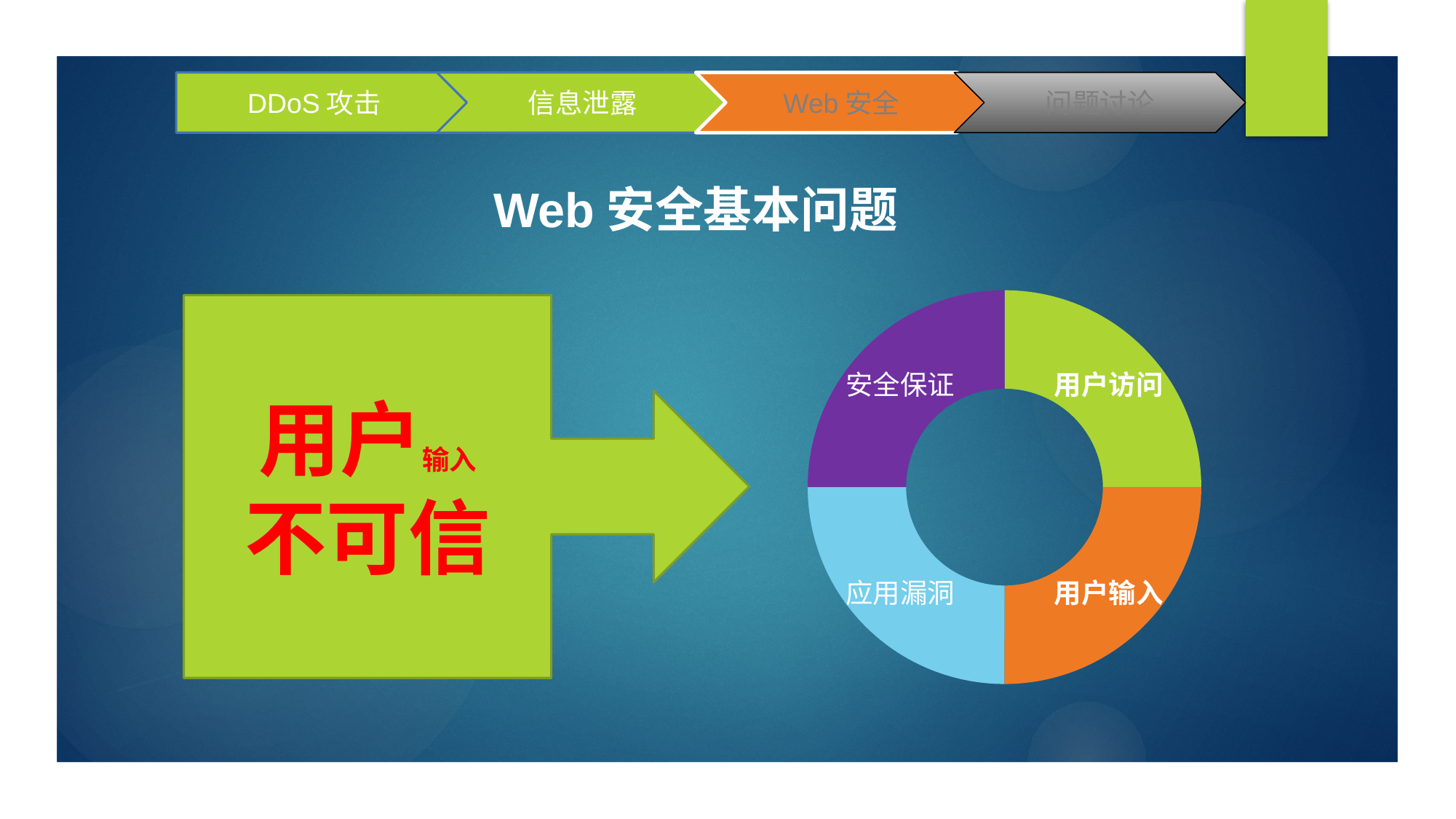

17
DDoS攻击
信息泄露
Web安全
问题讨论
|  |
| --- |
# Web安全基本问题

### Chart

| Category | 销售额 |
|---|---|
| 用户访问 | 5.0 |
| 用户输入 | 5.0 |
| 应用管理 | 5.0 |
| 可用保障 | 5.0 |
用户输入
不可信